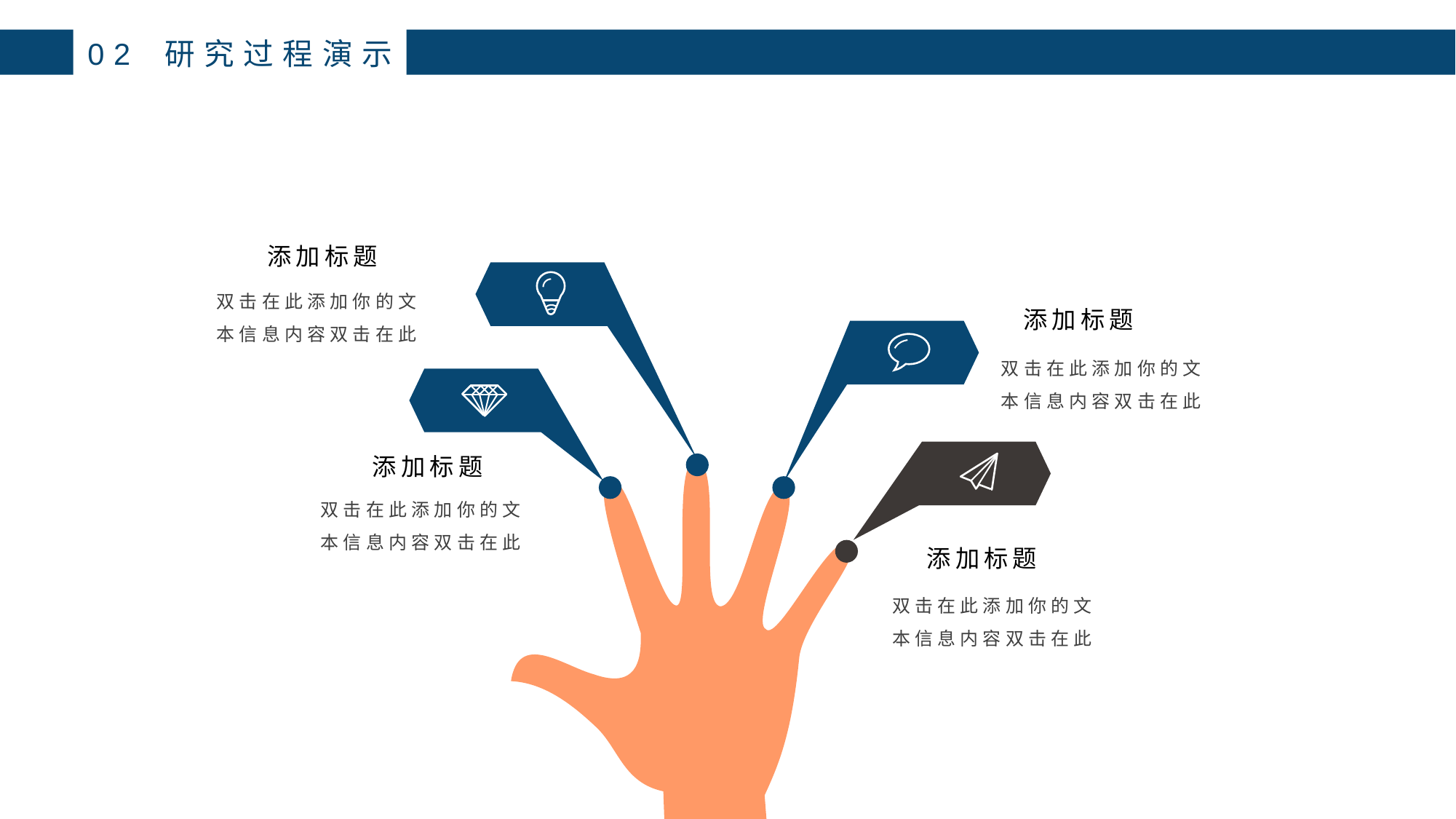

02 研究过程演示

添加标题

双击在此添加你的文本信息内容双击在此
添加标题

双击在此添加你的文本信息内容双击在此

添加标题

双击在此添加你的文本信息内容双击在此
添加标题

双击在此添加你的文本信息内容双击在此